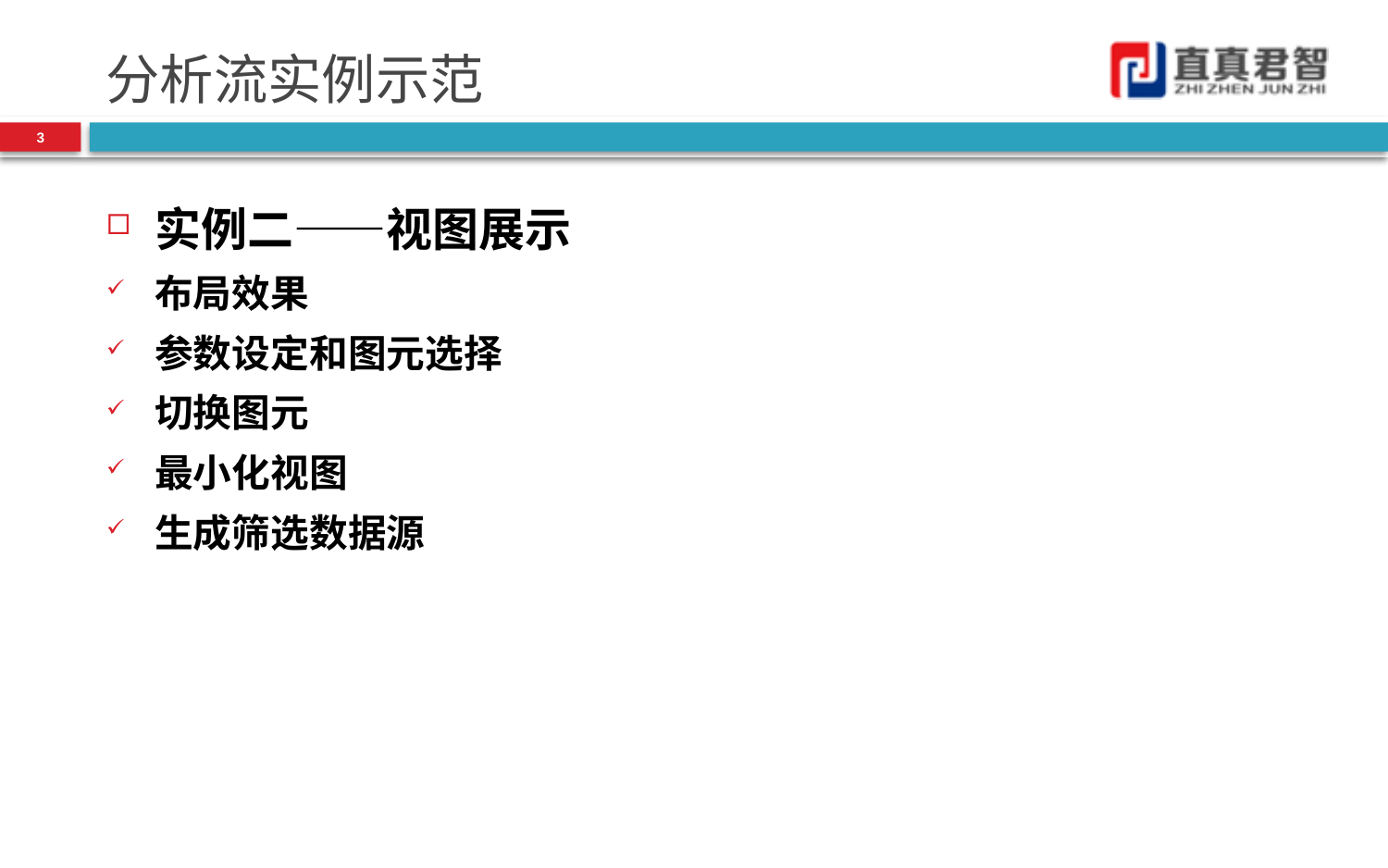

# 分析流实例示范
3
实例二——视图展示
布局效果
参数设定和图元选择
切换图元
最小化视图
生成筛选数据源